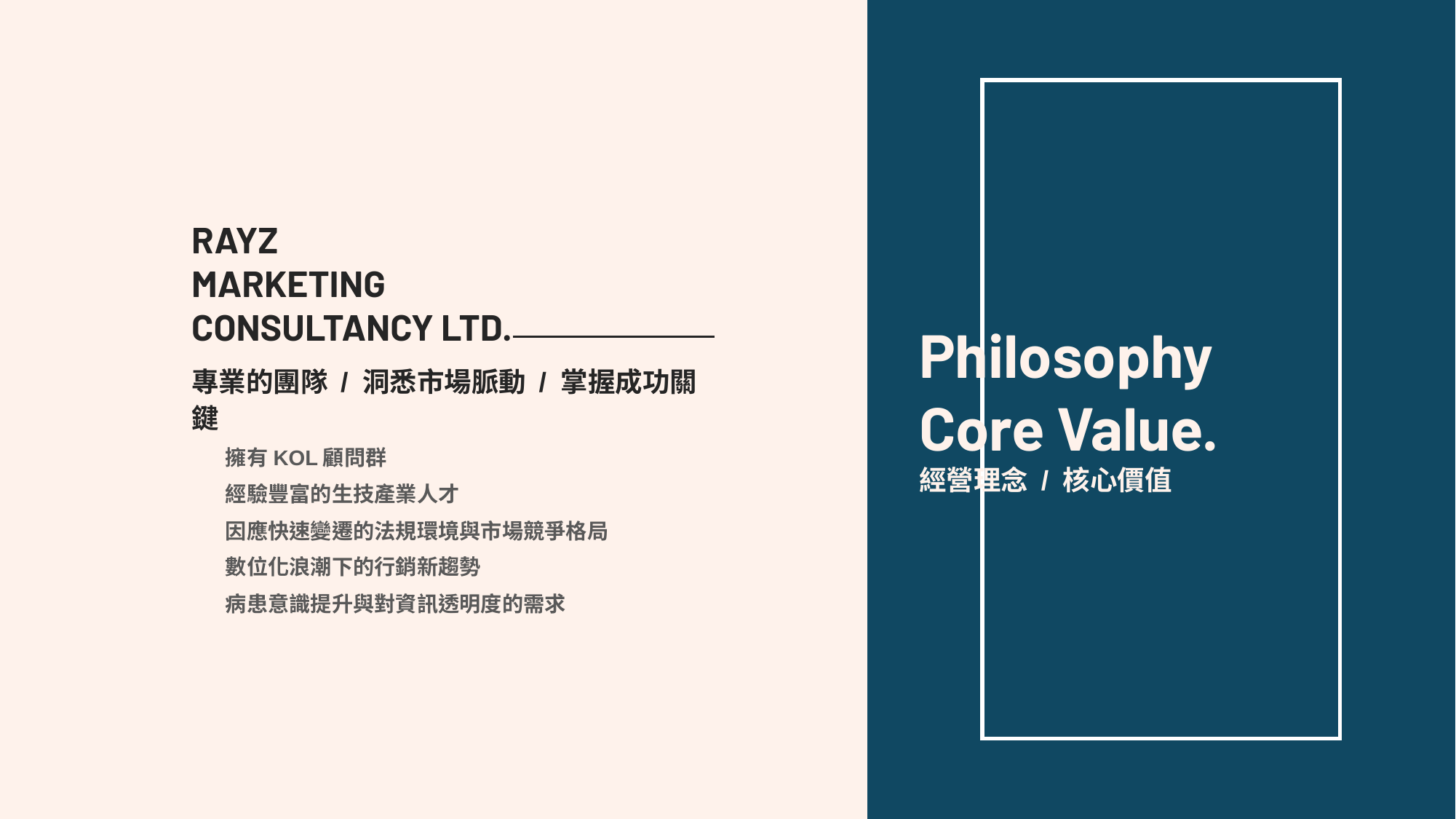

RAYZ
MARKETING
CONSULTANCY LTD.
Philosophy
Core Value.
經營理念 / 核心價值
專業的團隊 / 洞悉市場脈動 / 掌握成功關鍵
擁有KOL顧問群
經驗豐富的生技產業人才
因應快速變遷的法規環境與市場競爭格局
數位化浪潮下的行銷新趨勢
病患意識提升與對資訊透明度的需求